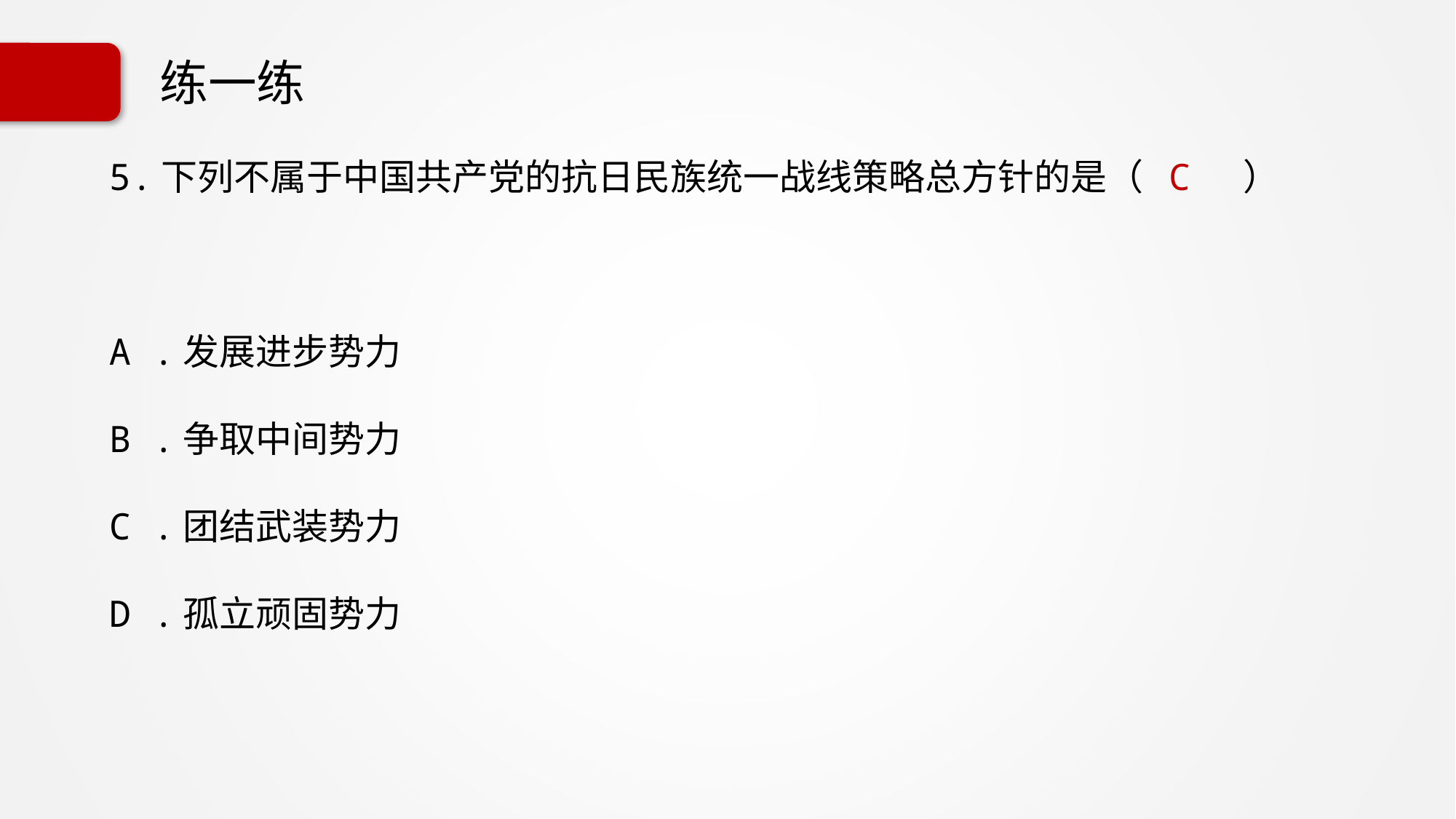

# 练一练
5.下列不属于中国共产党的抗日民族统一战线策略总方针的是（  C  ）

A .发展进步势力

B .争取中间势力

C .团结武装势力

D .孤立顽固势力